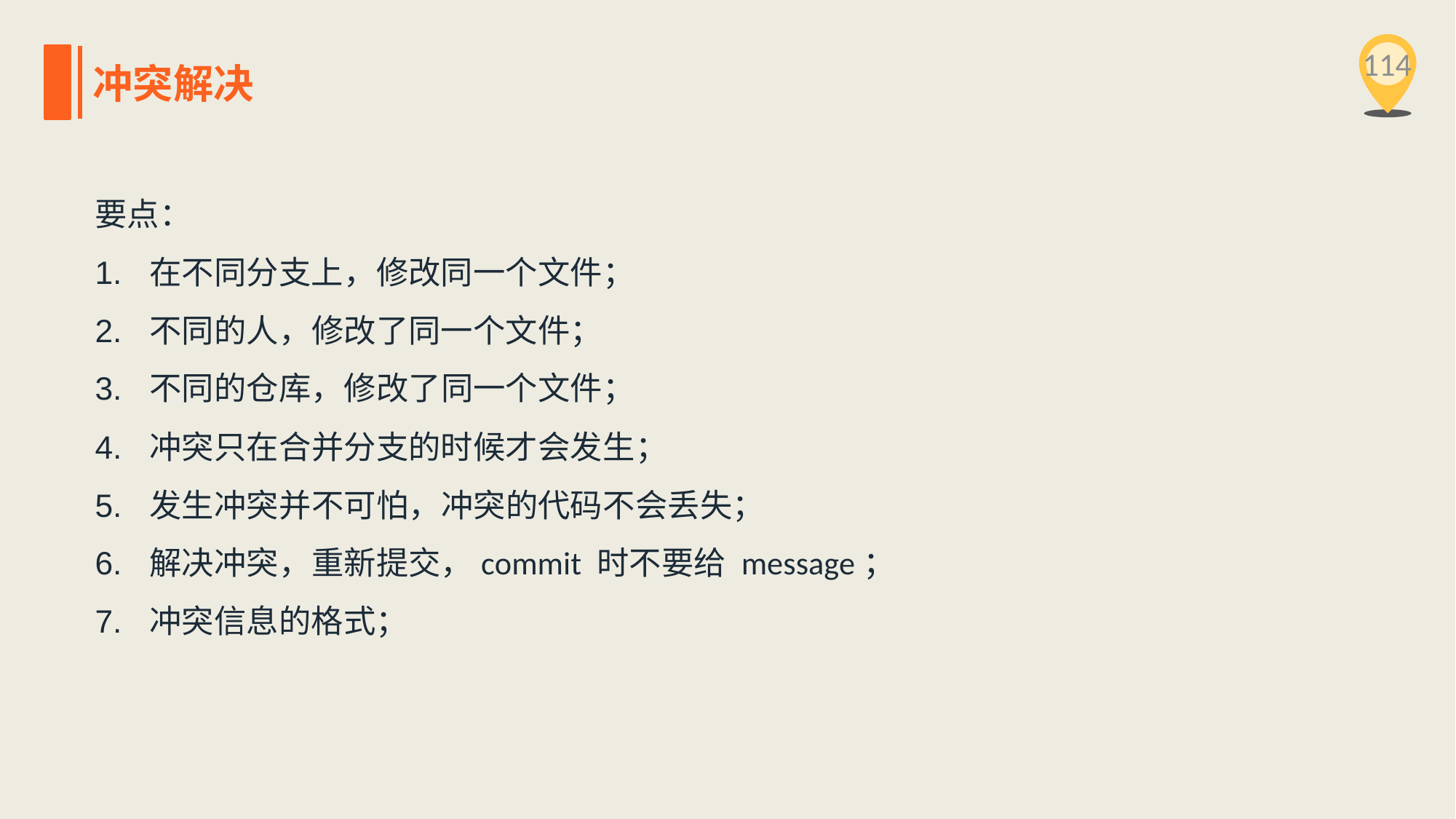

114

冲突解决
要点：
在不同分支上，修改同一个文件；
不同的人，修改了同一个文件；
不同的仓库，修改了同一个文件；
冲突只在合并分支的时候才会发生；
发生冲突并不可怕，冲突的代码不会丢失；
解决冲突，重新提交，commit 时不要给 message；
冲突信息的格式；